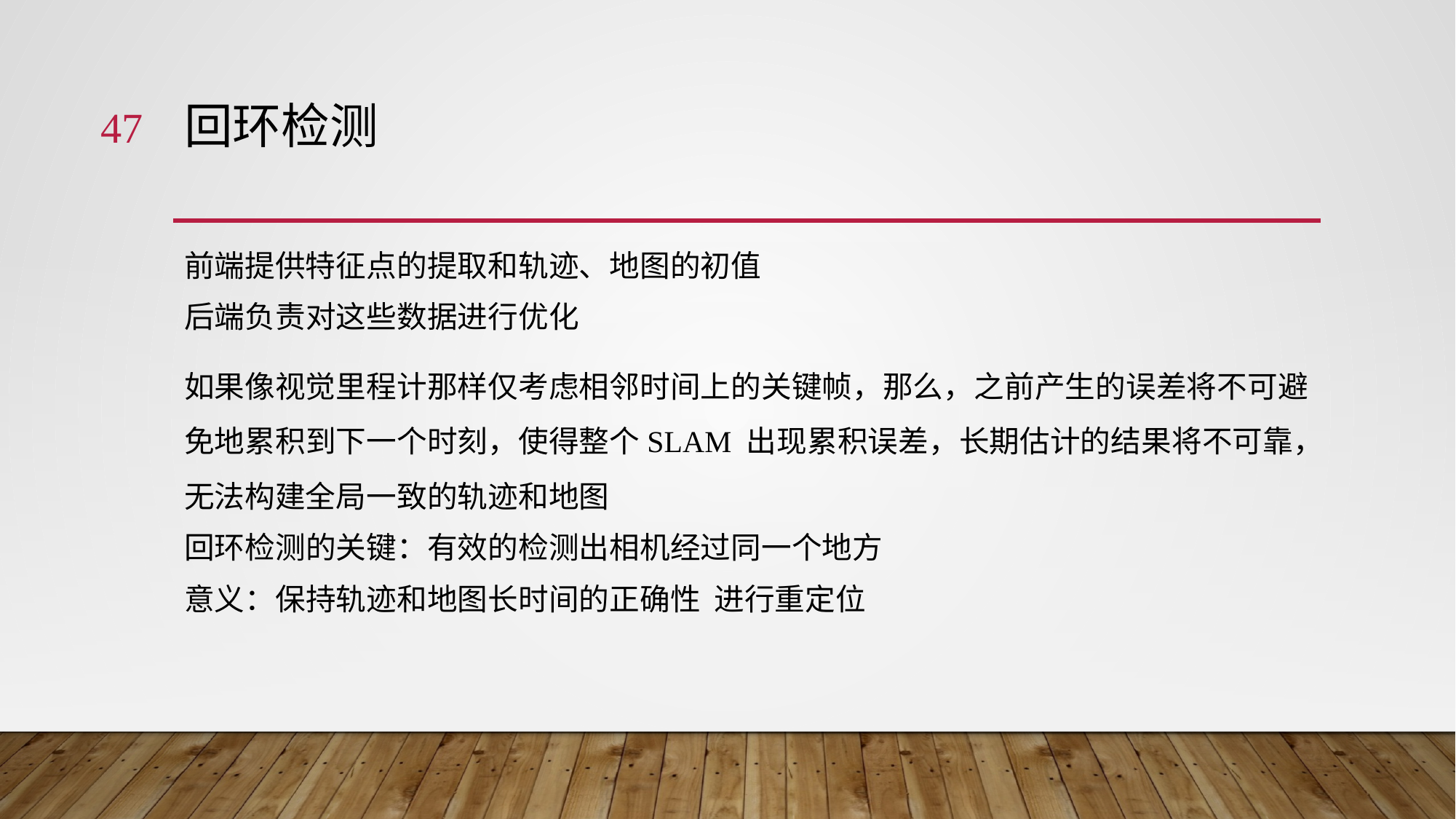

47
# 回环检测
前端提供特征点的提取和轨迹、地图的初值
后端负责对这些数据进行优化
如果像视觉里程计那样仅考虑相邻时间上的关键帧，那么，之前产生的误差将不可避免地累积到下一个时刻，使得整个SLAM 出现累积误差，长期估计的结果将不可靠，无法构建全局一致的轨迹和地图
回环检测的关键：有效的检测出相机经过同一个地方
意义：保持轨迹和地图长时间的正确性  进行重定位